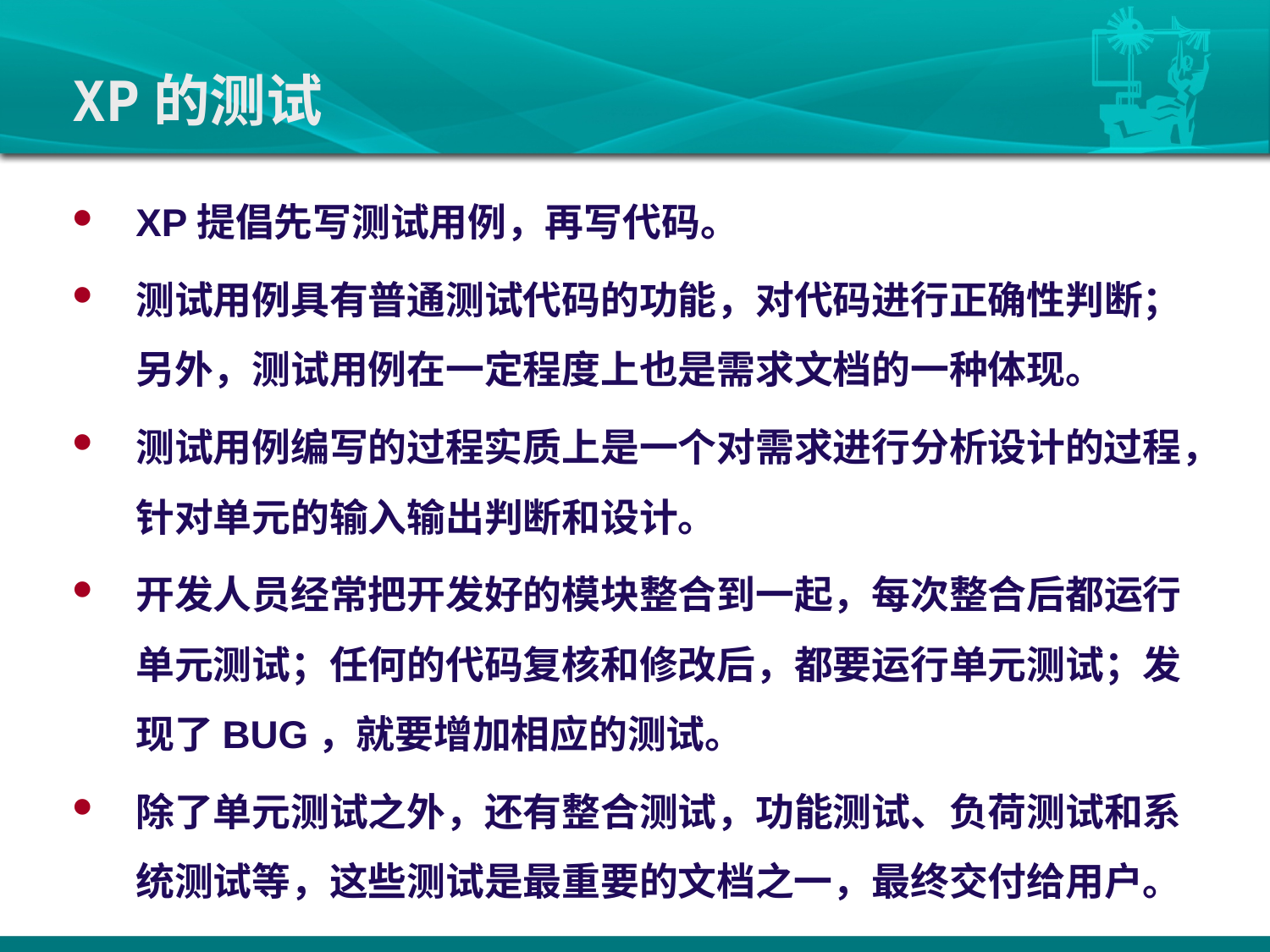

# XP的测试
XP提倡先写测试用例，再写代码。
测试用例具有普通测试代码的功能，对代码进行正确性判断；另外，测试用例在一定程度上也是需求文档的一种体现。
测试用例编写的过程实质上是一个对需求进行分析设计的过程，针对单元的输入输出判断和设计。
开发人员经常把开发好的模块整合到一起，每次整合后都运行单元测试；任何的代码复核和修改后，都要运行单元测试；发现了BUG，就要增加相应的测试。
除了单元测试之外，还有整合测试，功能测试、负荷测试和系统测试等，这些测试是最重要的文档之一，最终交付给用户。